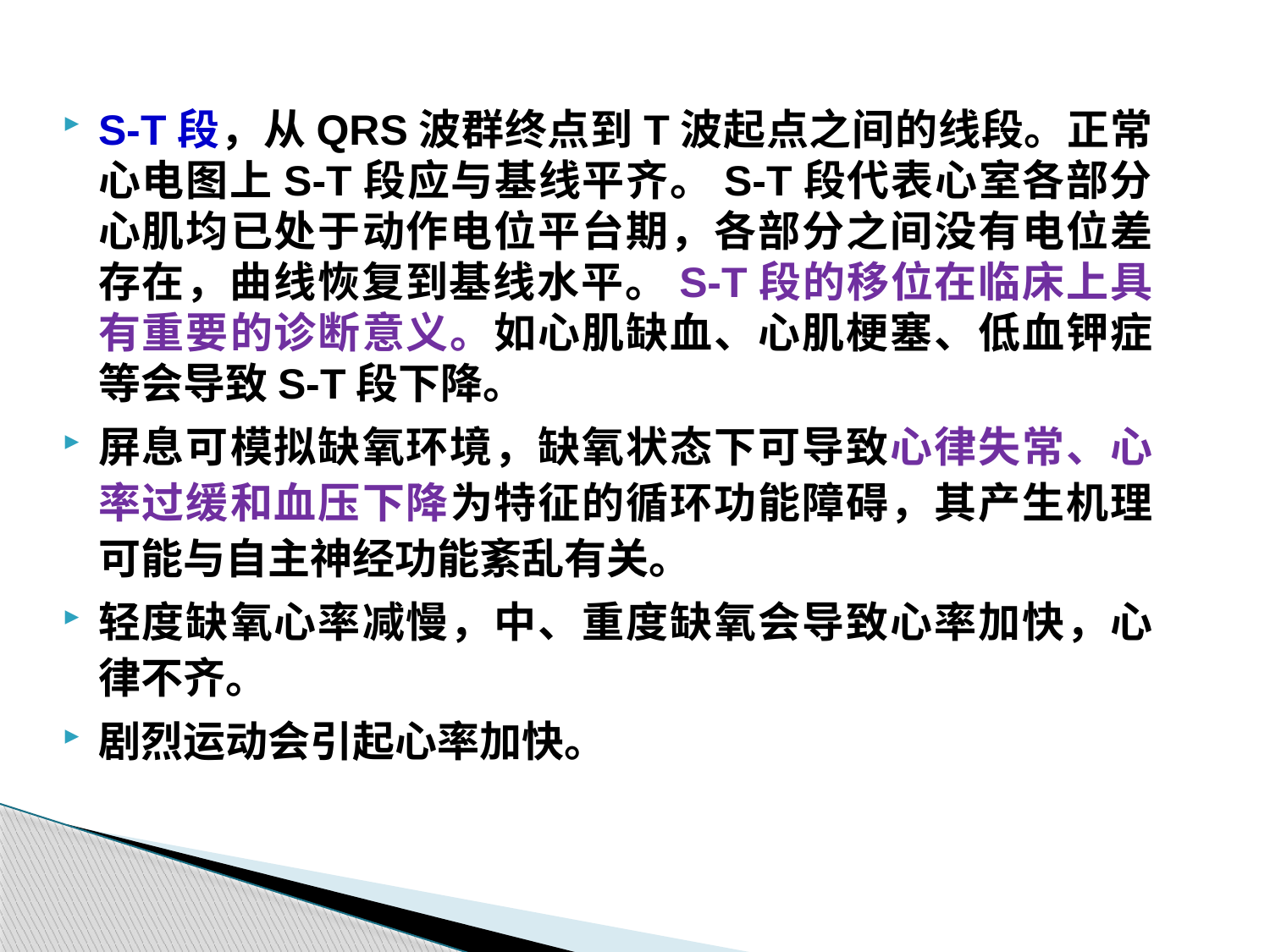

S-T段，从QRS波群终点到T波起点之间的线段。正常心电图上S-T段应与基线平齐。S-T段代表心室各部分心肌均已处于动作电位平台期，各部分之间没有电位差存在，曲线恢复到基线水平。S-T段的移位在临床上具有重要的诊断意义。如心肌缺血、心肌梗塞、低血钾症等会导致S-T段下降。
屏息可模拟缺氧环境，缺氧状态下可导致心律失常、心率过缓和血压下降为特征的循环功能障碍，其产生机理可能与自主神经功能紊乱有关。
轻度缺氧心率减慢，中、重度缺氧会导致心率加快，心律不齐。
剧烈运动会引起心率加快。